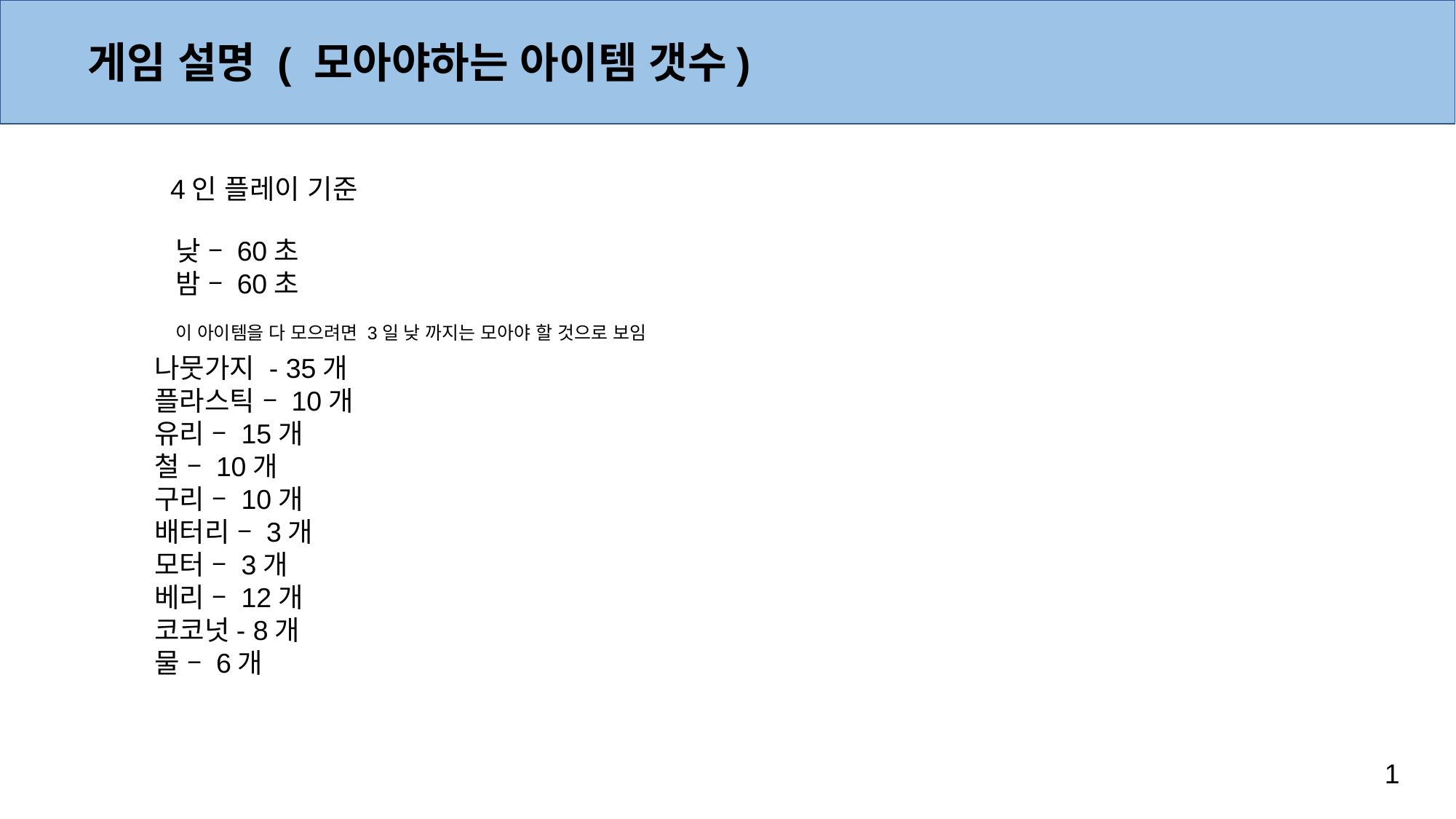

게임 설명 ( 모아야하는 아이템 갯수)
4인 플레이 기준
낮 – 60초
밤 – 60초
이 아이템을 다 모으려면 3일 낮 까지는 모아야 할 것으로 보임
나뭇가지 - 35개
플라스틱 – 10개
유리 – 15개
철 – 10개
구리 – 10개
배터리 – 3개
모터 – 3개
베리 – 12개
코코넛- 8개
물 – 6개
1